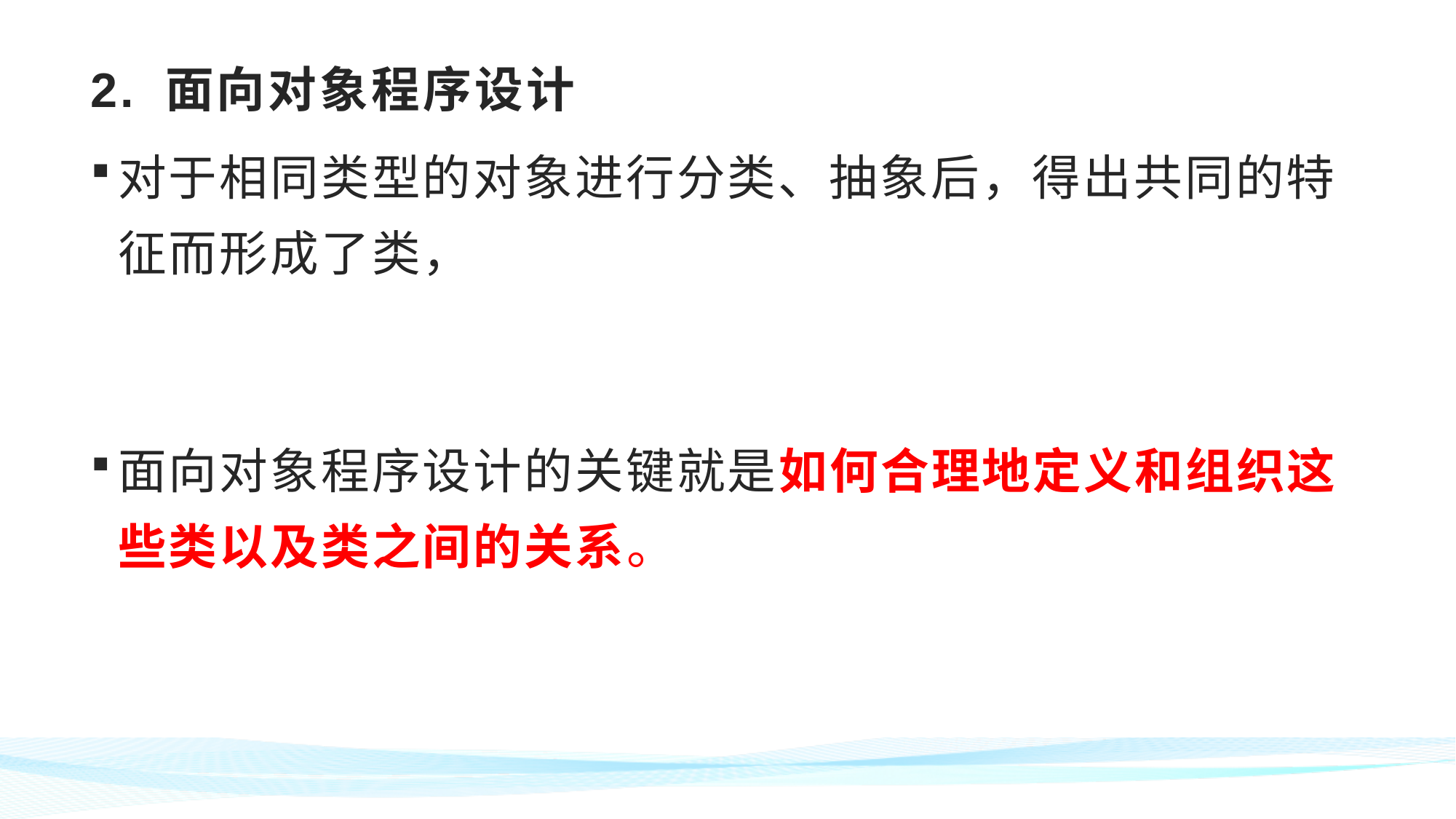

# 2. 面向对象程序设计
对于相同类型的对象进行分类、抽象后，得出共同的特征而形成了类，

面向对象程序设计的关键就是如何合理地定义和组织这些类以及类之间的关系。